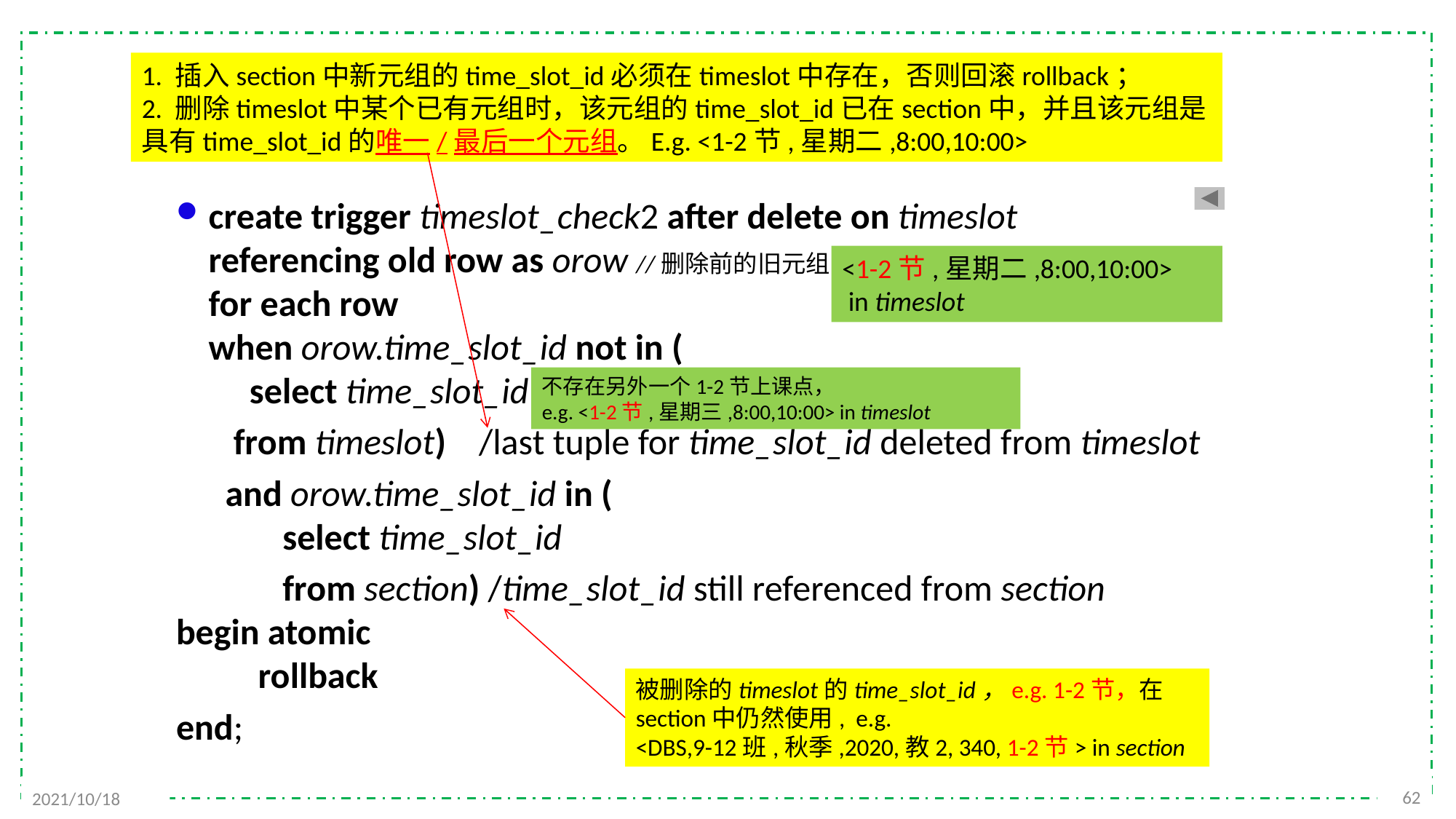

1. 插入section中新元组的time_slot_id必须在timeslot中存在，否则回滚rollback；
2. 删除timeslot中某个已有元组时，该元组的time_slot_id已在section中，并且该元组是具有time_slot_id的唯一/最后一个元组。E.g. <1-2节,星期二,8:00,10:00>
create trigger timeslot_check2 after delete on timeslot
referencing old row as orow //删除前的旧元组
for each row
when orow.time_slot_id not in (
     select time_slot_id
       from timeslot)    /last tuple for time_slot_id deleted from timeslot
      and orow.time_slot_id in (
             select time_slot_id
             from section) /time_slot_id still referenced from section
begin atomic
          rollback
end;

<1-2节,星期二,8:00,10:00>
 in timeslot
不存在另外一个1-2节上课点，
e.g. <1-2节,星期三,8:00,10:00> in timeslot
被删除的timeslot的time_slot_id，e.g. 1-2节，在section中仍然使用,  e.g.
<DBS,9-12班,秋季,2020,教2, 340, 1-2节> in section
62
2021/10/18